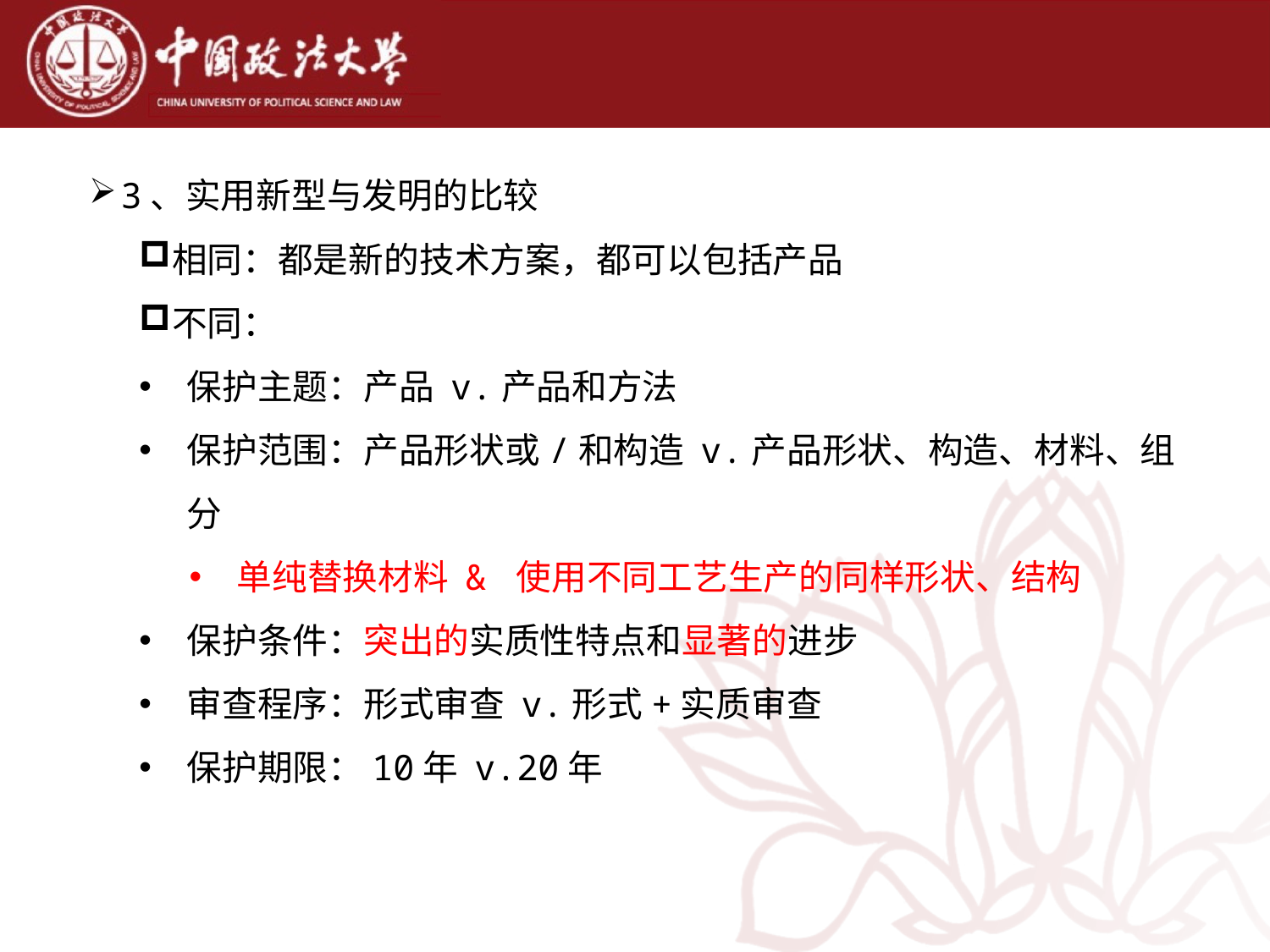

3、实用新型与发明的比较
相同：都是新的技术方案，都可以包括产品
不同：
保护主题：产品 v.产品和方法
保护范围：产品形状或/和构造 v.产品形状、构造、材料、组分
单纯替换材料 & 使用不同工艺生产的同样形状、结构
保护条件：突出的实质性特点和显著的进步
审查程序：形式审查 v.形式+实质审查
保护期限：10年 v.20年